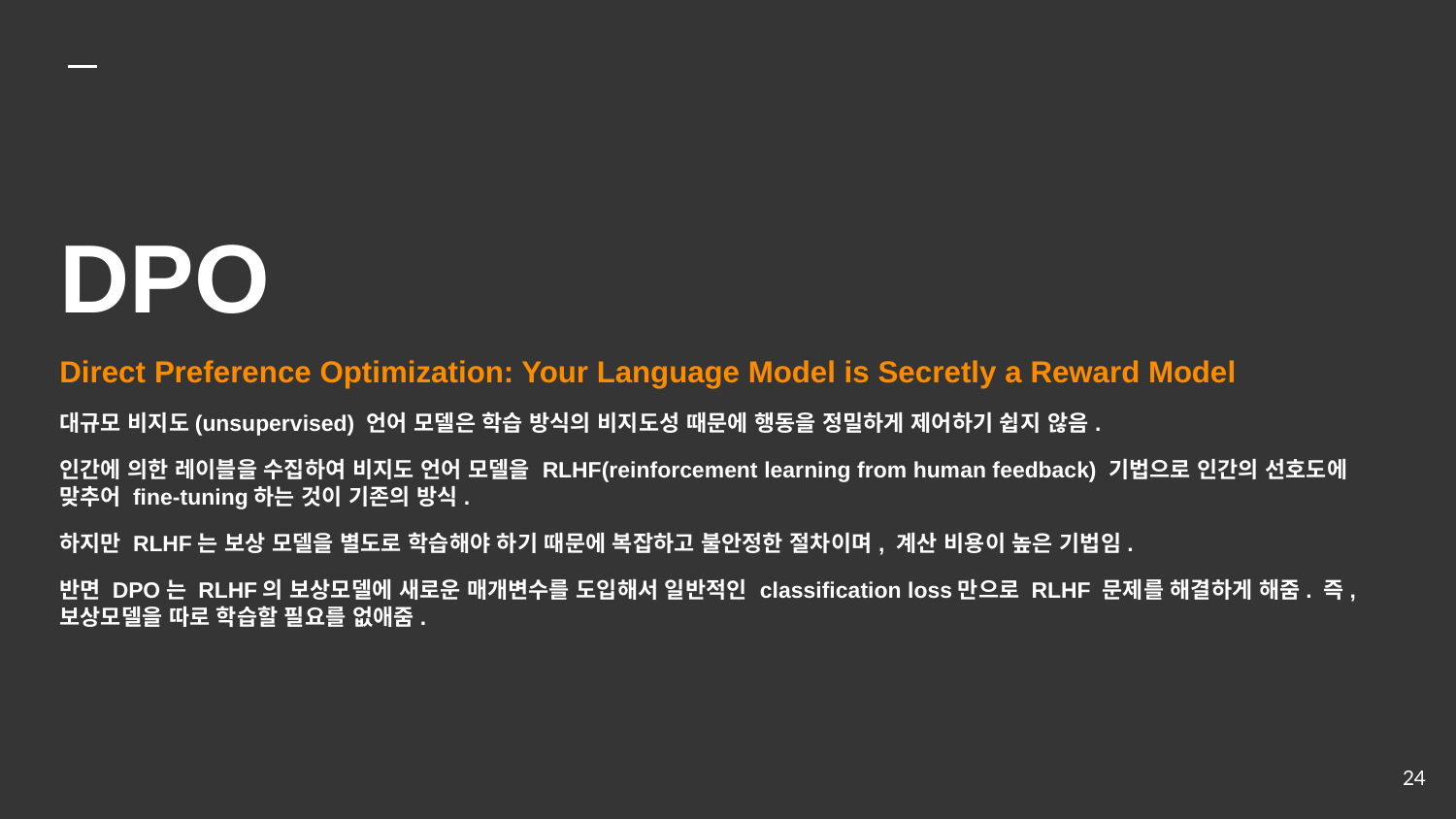

# DPO
Direct Preference Optimization: Your Language Model is Secretly a Reward Model
대규모 비지도(unsupervised) 언어 모델은 학습 방식의 비지도성 때문에 행동을 정밀하게 제어하기 쉽지 않음.
인간에 의한 레이블을 수집하여 비지도 언어 모델을 RLHF(reinforcement learning from human feedback) 기법으로 인간의 선호도에 맞추어 fine-tuning하는 것이 기존의 방식.
하지만 RLHF는 보상 모델을 별도로 학습해야 하기 때문에 복잡하고 불안정한 절차이며, 계산 비용이 높은 기법임.
반면 DPO는 RLHF의 보상모델에 새로운 매개변수를 도입해서 일반적인 classification loss만으로 RLHF 문제를 해결하게 해줌. 즉, 보상모델을 따로 학습할 필요를 없애줌.

24